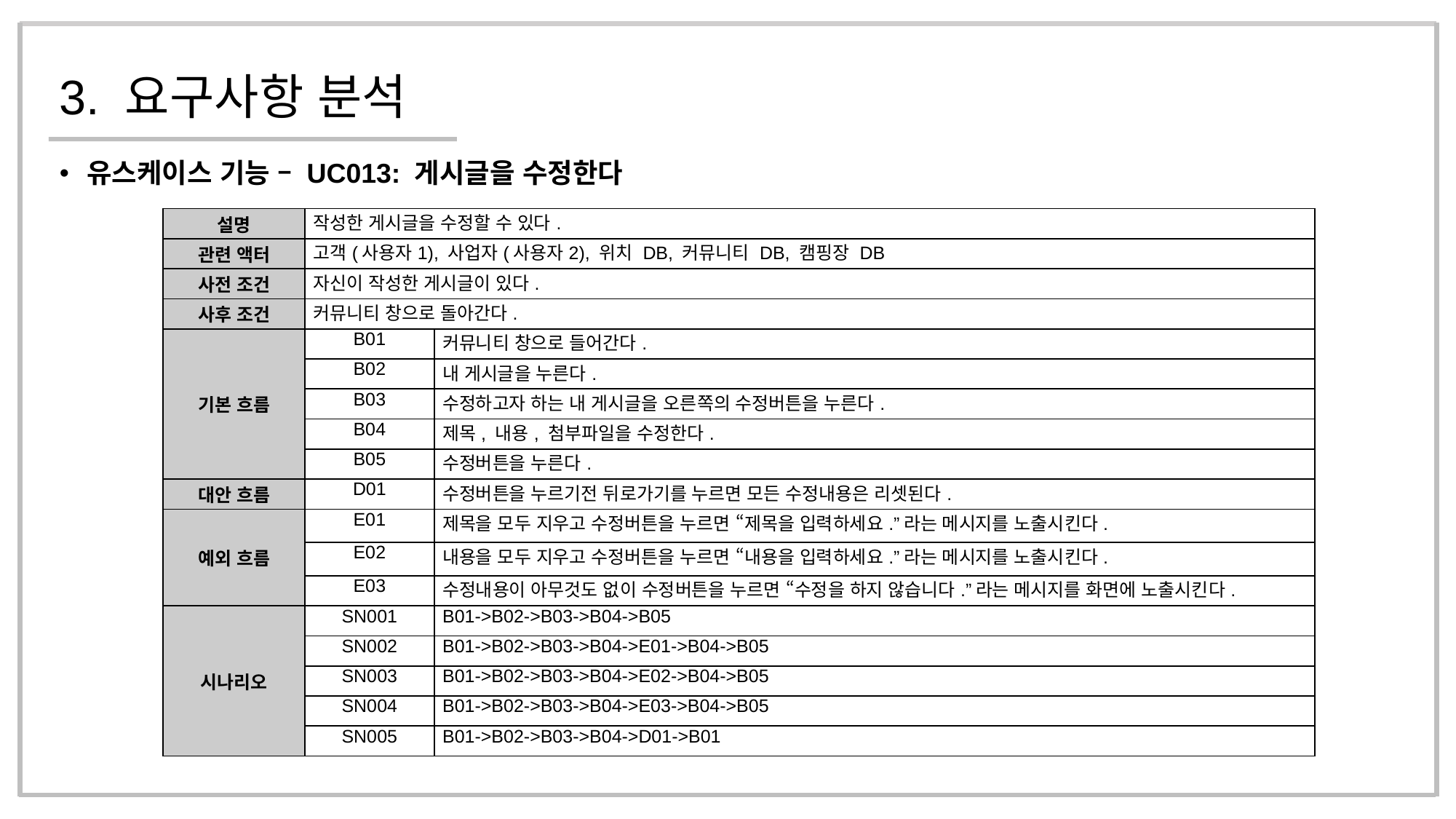

# 3. 요구사항 분석

유스케이스 기능 – UC013: 게시글을 수정한다
| 설명 | 작성한 게시글을 수정할 수 있다. |  |
| --- | --- | --- |
| 관련 액터 | 고객(사용자1), 사업자(사용자2), 위치 DB, 커뮤니티 DB, 캠핑장 DB |  |
| 사전 조건 | 자신이 작성한 게시글이 있다. |  |
| 사후 조건 | 커뮤니티 창으로 돌아간다. |  |
| 기본 흐름 | B01 | 커뮤니티 창으로 들어간다. |
|  | B02 | 내 게시글을 누른다. |
|  | B03 | 수정하고자 하는 내 게시글을 오른쪽의 수정버튼을 누른다. |
|  | B04 | 제목, 내용, 첨부파일을 수정한다. |
|  | B05 | 수정버튼을 누른다. |
| 대안 흐름 | D01 | 수정버튼을 누르기전 뒤로가기를 누르면 모든 수정내용은 리셋된다. |
| 예외 흐름 | E01 | 제목을 모두 지우고 수정버튼을 누르면 “제목을 입력하세요.”라는 메시지를 노출시킨다. |
|  | E02 | 내용을 모두 지우고 수정버튼을 누르면 “내용을 입력하세요.”라는 메시지를 노출시킨다. |
|  | E03 | 수정내용이 아무것도 없이 수정버튼을 누르면 “수정을 하지 않습니다.”라는 메시지를 화면에 노출시킨다. |
| 시나리오 | SN001 | B01->B02->B03->B04->B05 |
|  | SN002 | B01->B02->B03->B04->E01->B04->B05 |
|  | SN003 | B01->B02->B03->B04->E02->B04->B05 |
|  | SN004 | B01->B02->B03->B04->E03->B04->B05 |
|  | SN005 | B01->B02->B03->B04->D01->B01 |